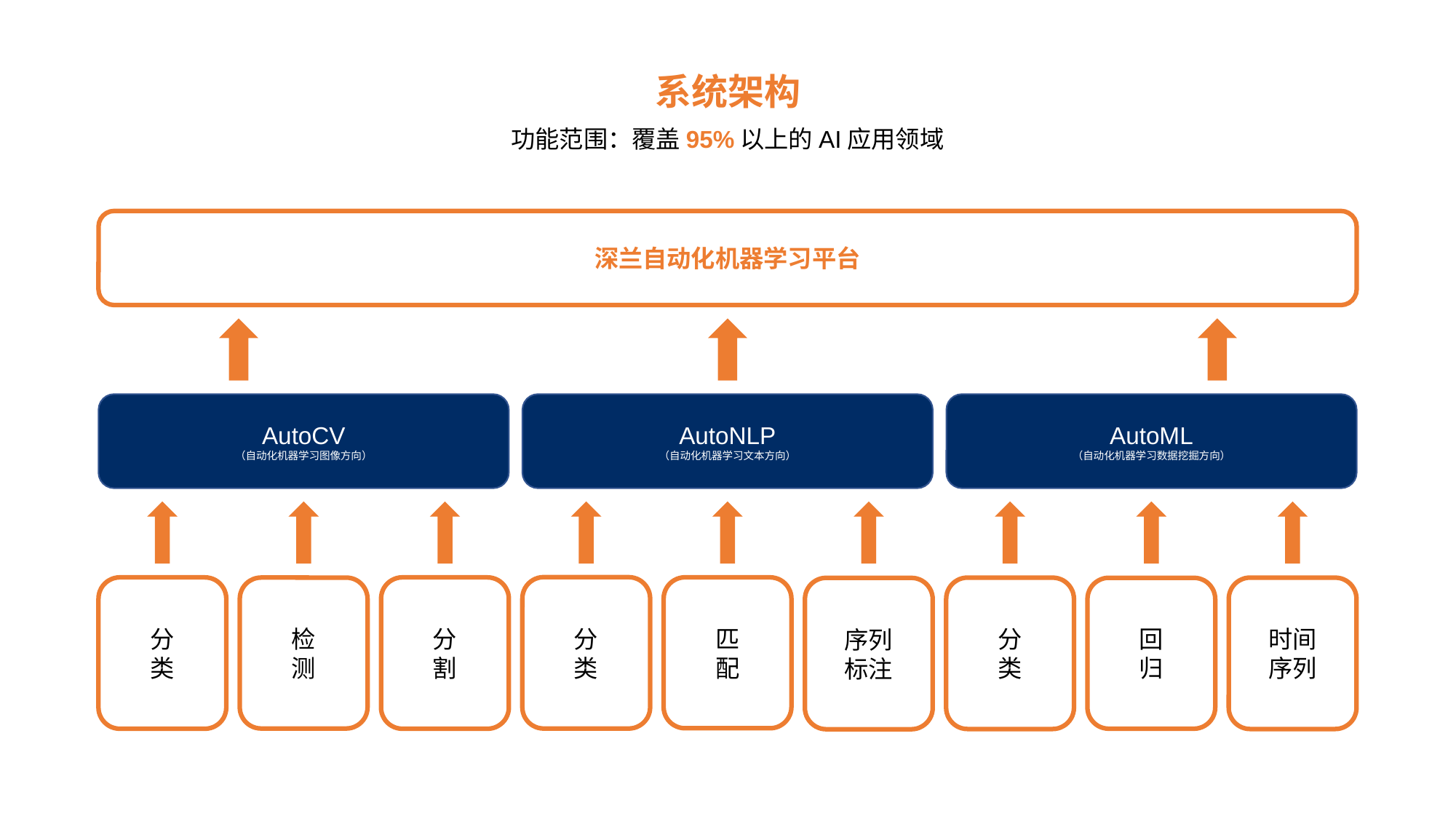

系统架构
# 功能范围：覆盖95%以上的AI应用领域
深兰自动化机器学习平台

AutoCV
（自动化机器学习图像方向）
AutoNLP
（自动化机器学习文本方向）
AutoML
（自动化机器学习数据挖掘方向）

分
类
分
类
分
割
匹
配
检
测
分
类
时间
序列
序列
标注
回
归